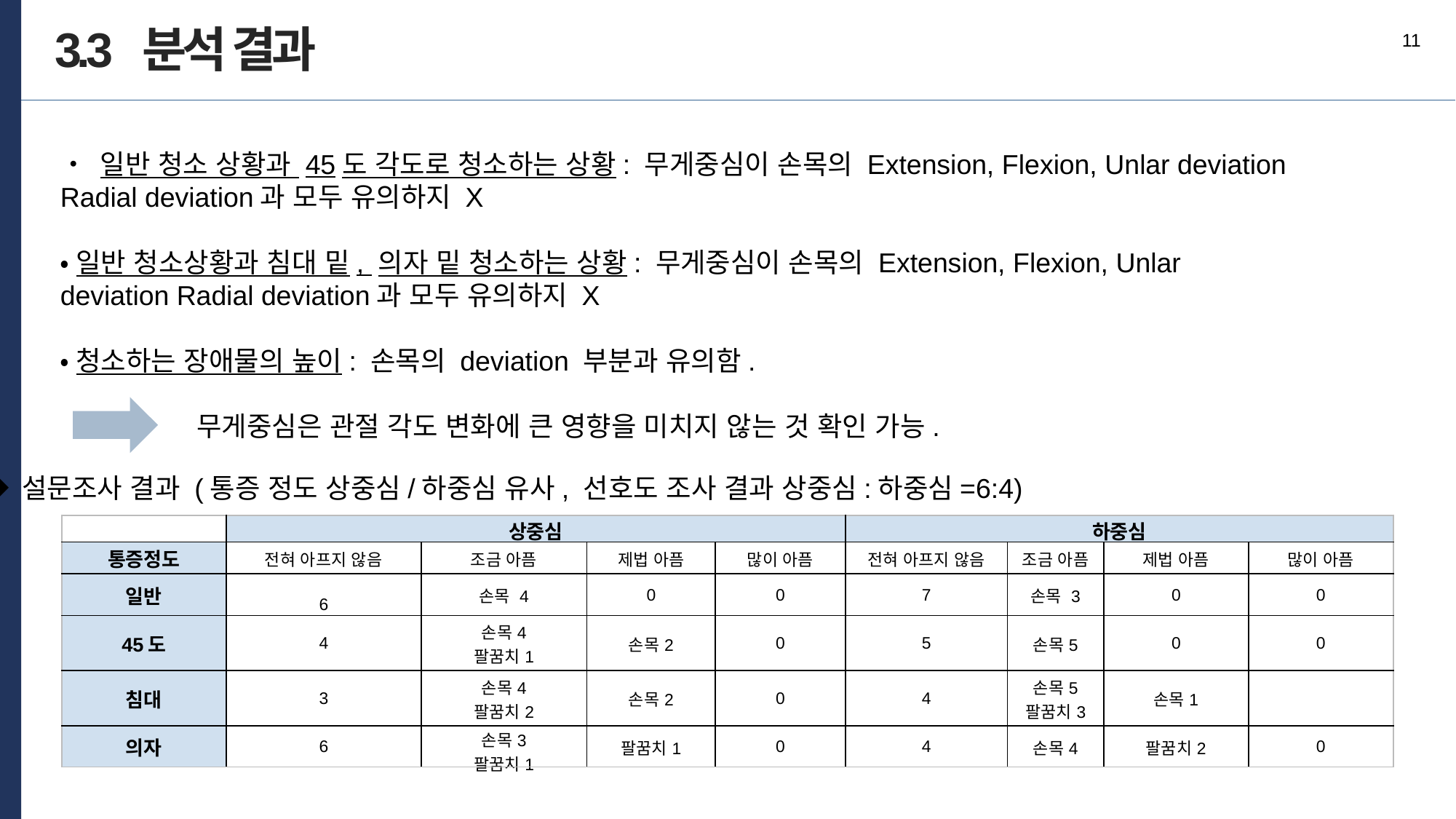

11
3.3  분석 결과

• 일반 청소 상황과 45도 각도로 청소하는 상황: 무게중심이 손목의 Extension, Flexion, Unlar deviation Radial deviation과 모두 유의하지 X

•일반 청소상황과 침대 밑, 의자 밑 청소하는 상황: 무게중심이 손목의 Extension, Flexion, Unlar deviation Radial deviation과 모두 유의하지 X

•청소하는 장애물의 높이: 손목의 deviation 부분과 유의함.

                 무게중심은 관절 각도 변화에 큰 영향을 미치지 않는 것 확인 가능.

◆ 설문조사 결과 (통증 정도 상중심/하중심 유사, 선호도 조사 결과 상중심:하중심=6:4)
|  | 상중심 |  |  |  | 하중심 |  |  |  |
| --- | --- | --- | --- | --- | --- | --- | --- | --- |
| 통증정도 | 전혀 아프지 않음 | 조금 아픔 | 제법 아픔 | 많이 아픔 | 전혀 아프지 않음 | 조금 아픔 | 제법 아픔 | 많이 아픔 |
| 일반 | 6 | 손목 4 | 0 | 0 | 7 | 손목 3 | 0 | 0 |
| 45도 | 4 | 손목4 팔꿈치1 | 손목2 | 0 | 5 | 손목5 | 0 | 0 |
| 침대 | 3 | 손목4 팔꿈치2 | 손목2 | 0 | 4 | 손목5 팔꿈치3 | 손목1 |  |
| 의자 | 6 | 손목3 팔꿈치1 | 팔꿈치1 | 0 | 4 | 손목4 | 팔꿈치2 | 0 |